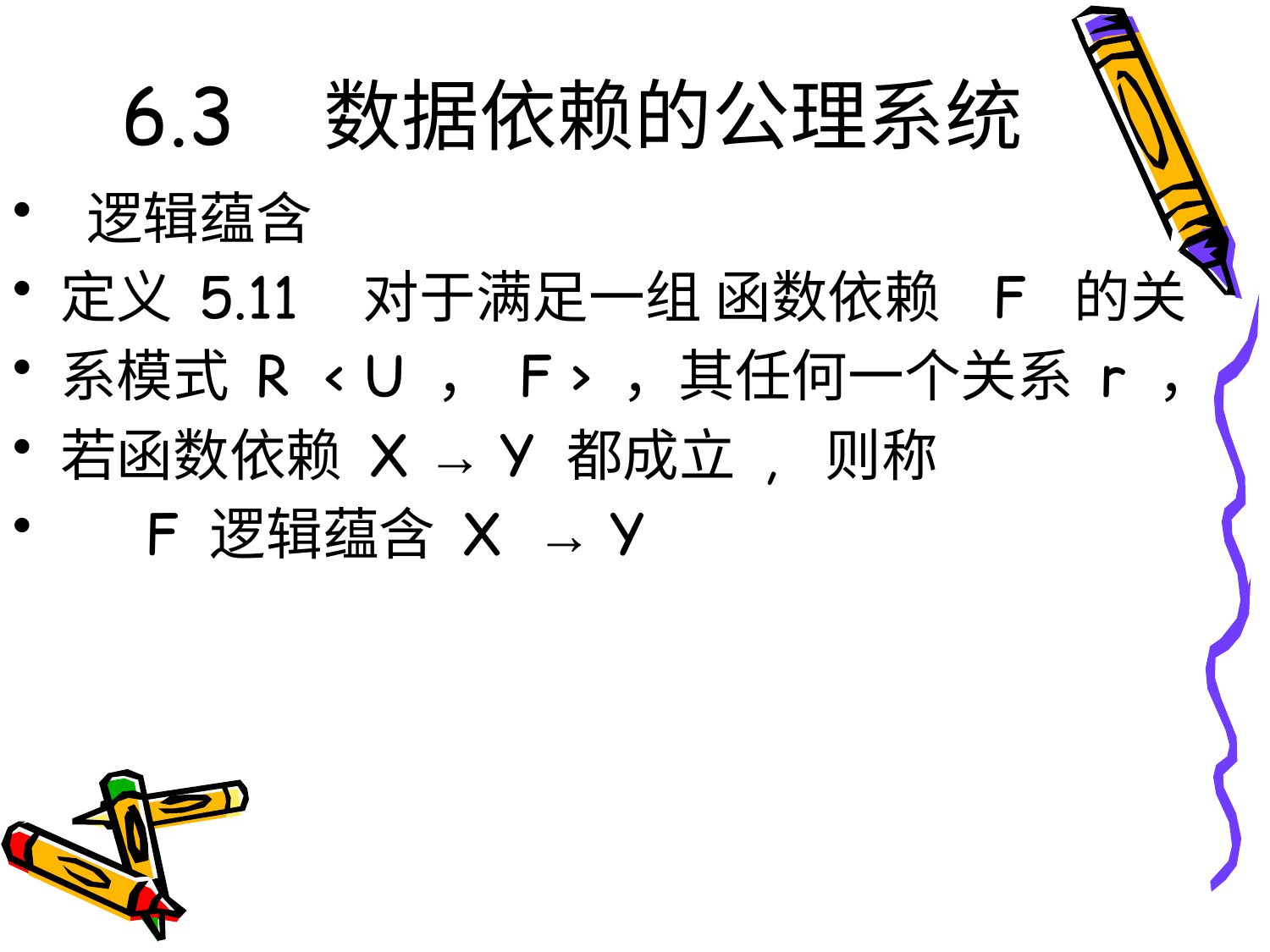

# 6.3   数据依赖的公理系统
 逻辑蕴含
定义 5.11   对于满足一组 函数依赖   F  的关
系模式 R  < U ， F > ，其任何一个关系 r ，
若函数依赖 X → Y 都成立 ,  则称
     F 逻辑蕴含 X  → Y